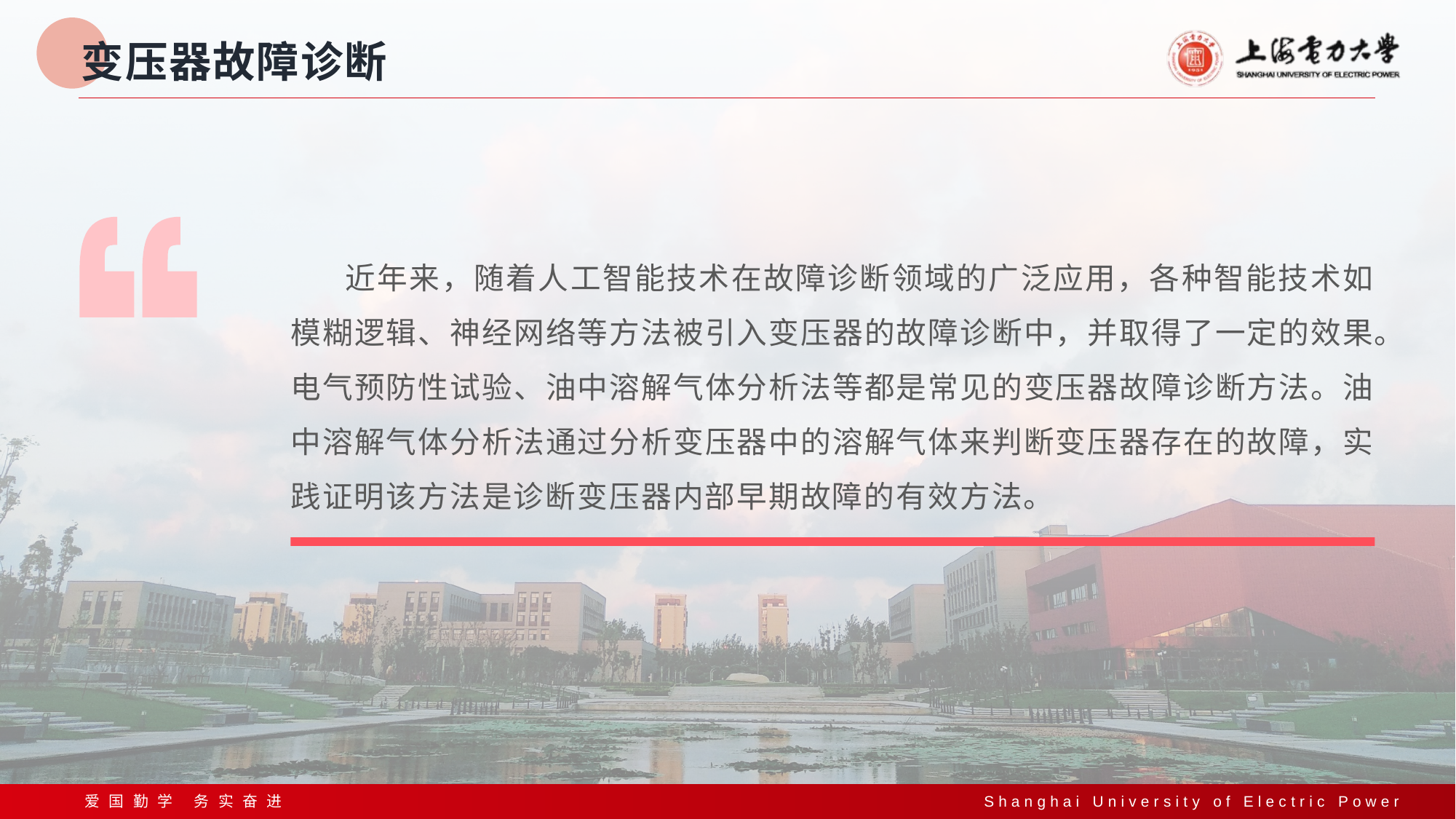

# 变压器故障诊断

近年来，随着人工智能技术在故障诊断领域的广泛应用，各种智能技术如模糊逻辑、神经网络等方法被引入变压器的故障诊断中，并取得了一定的效果。电气预防性试验、油中溶解气体分析法等都是常见的变压器故障诊断方法。油中溶解气体分析法通过分析变压器中的溶解气体来判断变压器存在的故障，实践证明该方法是诊断变压器内部早期故障的有效方法。